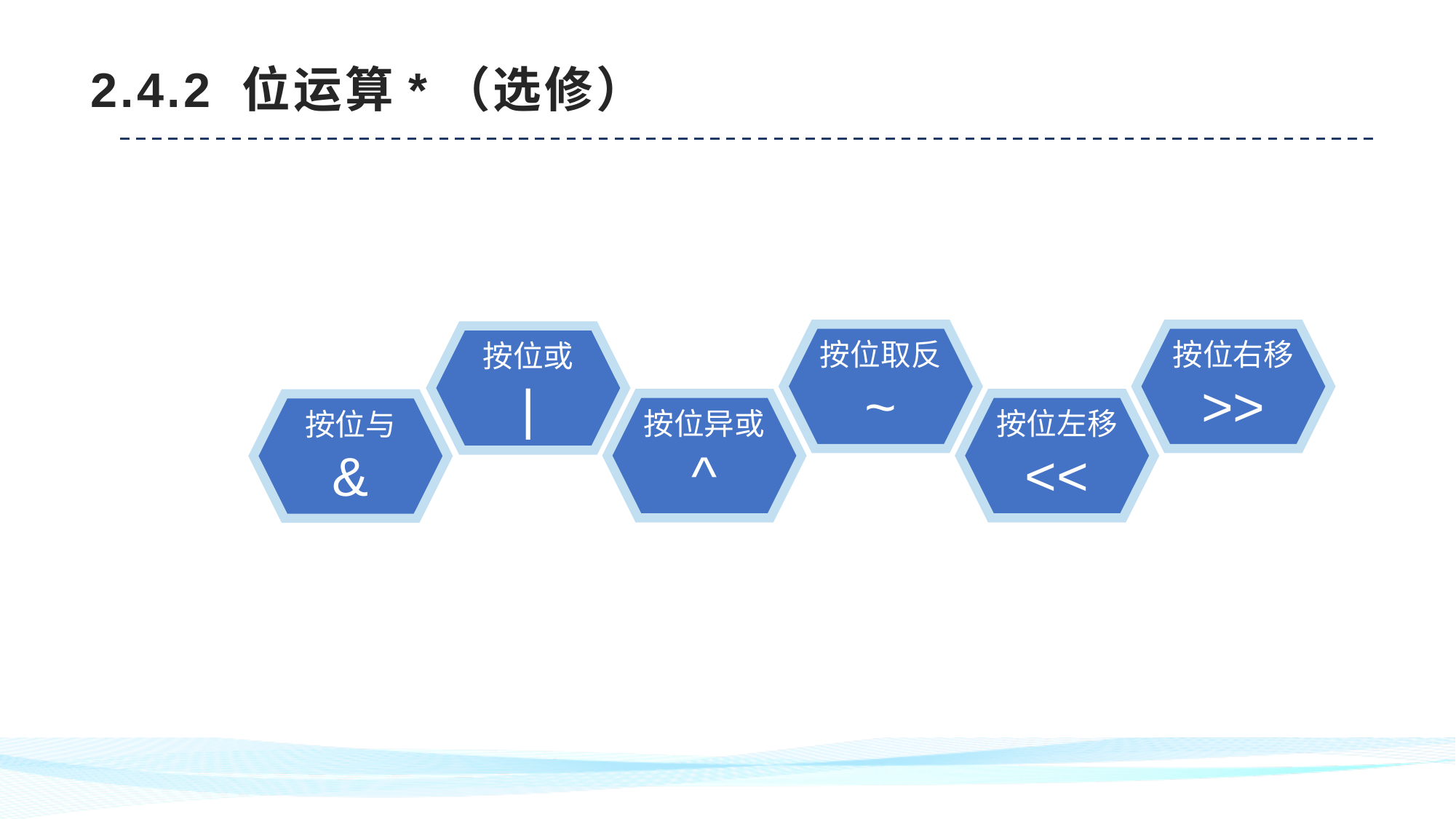

# 2.4.2 位运算*（选修）
按位取反
~
按位右移
>>
按位或
|
按位异或
^
按位左移
<<
按位与
&